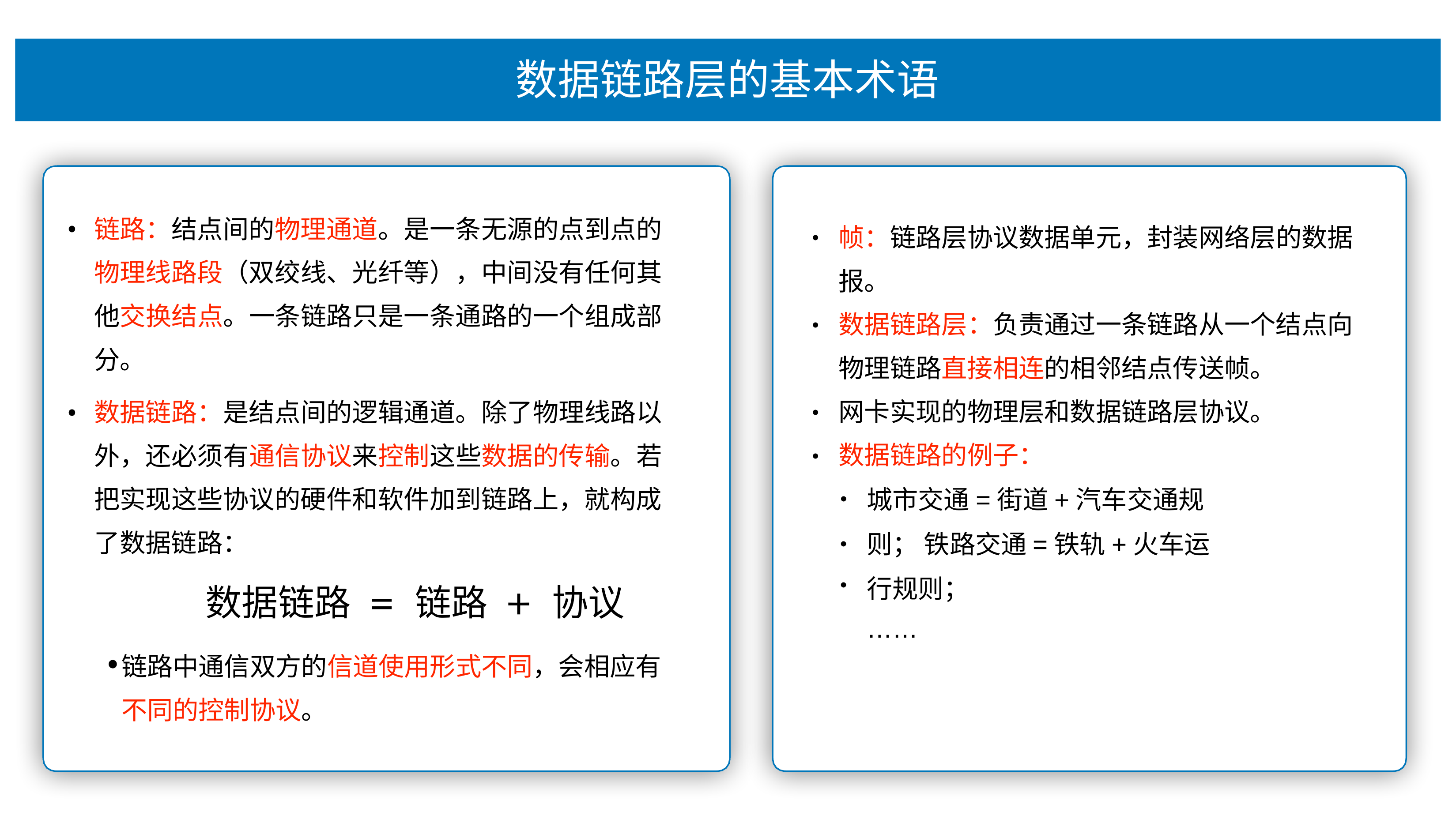

# 数据链路层的基本术语

链路：结点间的物理通道。是⼀条⽆源的点到点的 物理线路段（双绞线、光纤等），中间没有任何其 他交换结点。⼀条链路只是⼀条通路的⼀个组成部 分。
数据链路：是结点间的逻辑通道。除了物理线路以 外，还必须有通信协议来控制这些数据的传输。若 把实现这些协议的硬件和软件加到链路上，就构成 了数据链路：
数据链路 = 链路 + 协议
链路中通信双⽅的信道使⽤形式不同，会相应有 不同的控制协议。
帧：链路层协议数据单元，封装⽹络层的数据 报。
数据链路层：负责通过⼀条链路从⼀个结点向 物理链路直接相连的相邻结点传送帧。
⽹卡实现的物理层和数据链路层协议。 数据链路的例⼦：
•
•
•
•
•
•
城市交通=街道+汽⻋交通规则； 铁路交通=铁轨+⽕⻋运⾏规则；
……
•
•